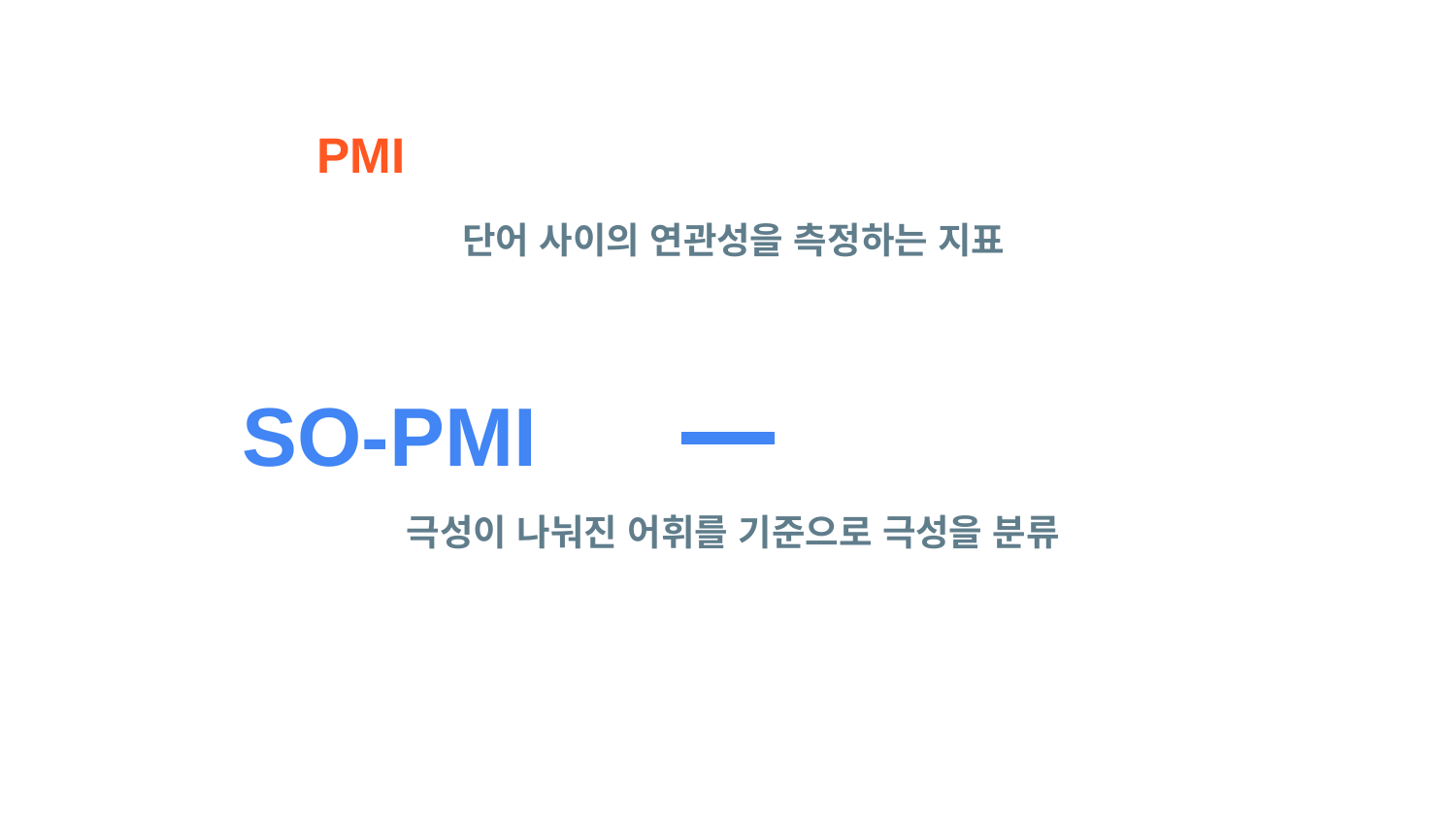

# PMI
단어 사이의 연관성을 측정하는 지표
SO-PMI
극성이 나눠진 어휘를 기준으로 극성을 분류